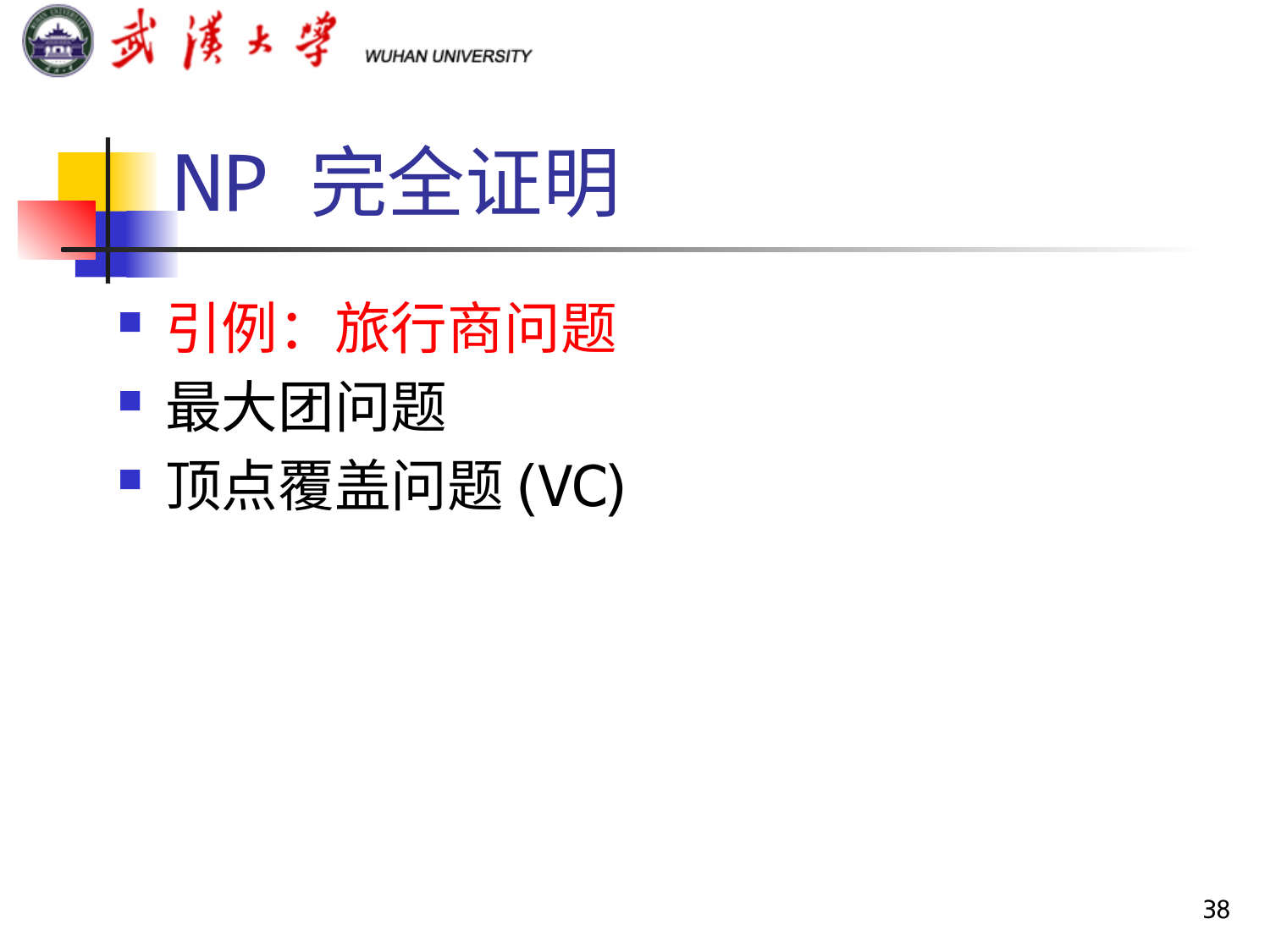

# NP 完全证明
引例：旅行商问题
最大团问题
顶点覆盖问题(VC)

38